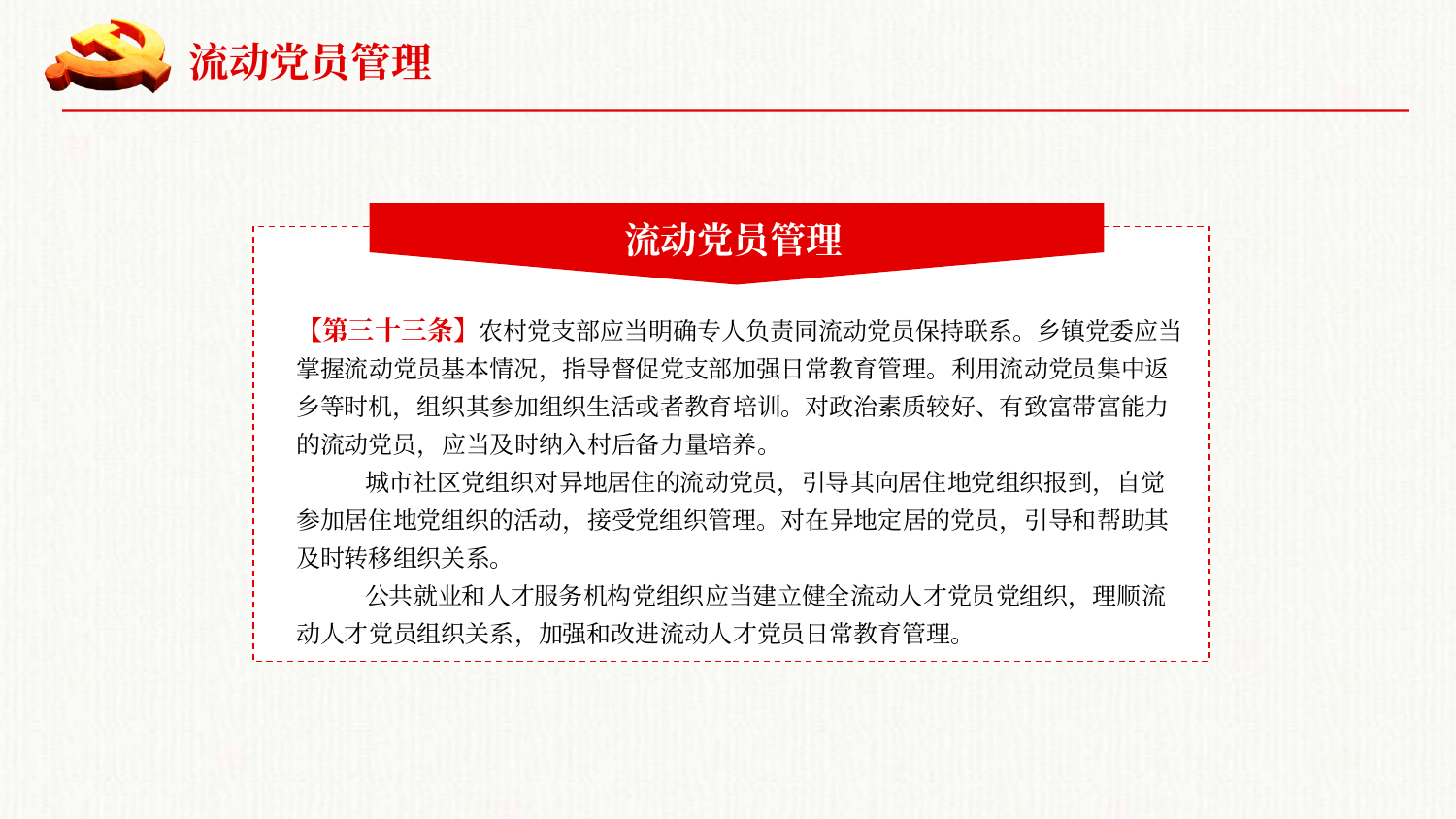

流动党员管理

流动党员管理

【第三十三条】农村党支部应当明确专人负责同流动党员保持联系。乡镇党委应当掌握流动党员基本情况，指导督促党支部加强日常教育管理。利用流动党员集中返乡等时机，组织其参加组织生活或者教育培训。对政治素质较好、有致富带富能力的流动党员，应当及时纳入村后备力量培养。
          城市社区党组织对异地居住的流动党员，引导其向居住地党组织报到，自觉参加居住地党组织的活动，接受党组织管理。对在异地定居的党员，引导和帮助其及时转移组织关系。
          公共就业和人才服务机构党组织应当建立健全流动人才党员党组织，理顺流动人才党员组织关系，加强和改进流动人才党员日常教育管理。